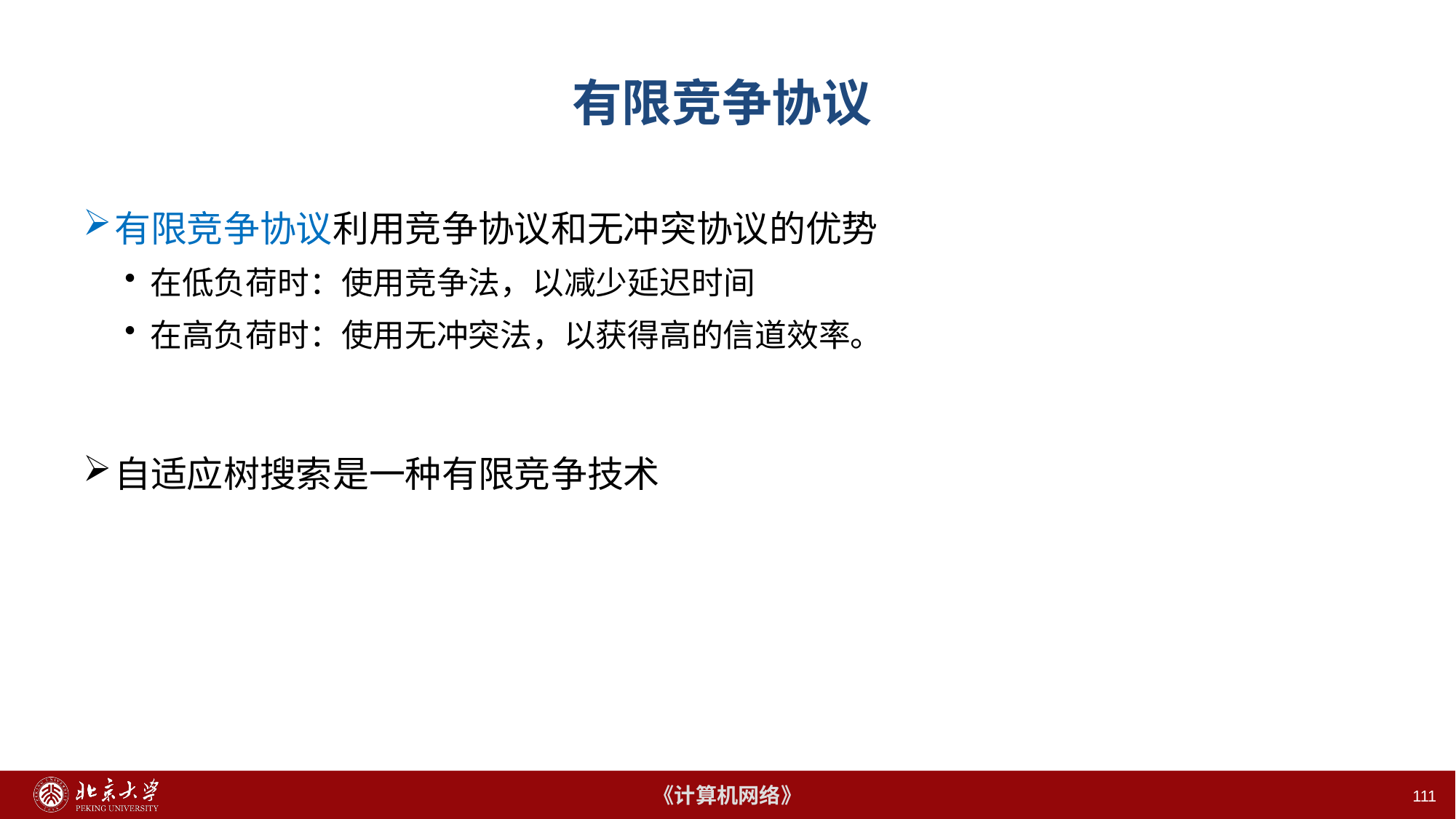

111
# 有限竞争协议
有限竞争协议利用竞争协议和无冲突协议的优势
在低负荷时：使用竞争法，以减少延迟时间
在高负荷时：使用无冲突法，以获得高的信道效率。

自适应树搜索是一种有限竞争技术